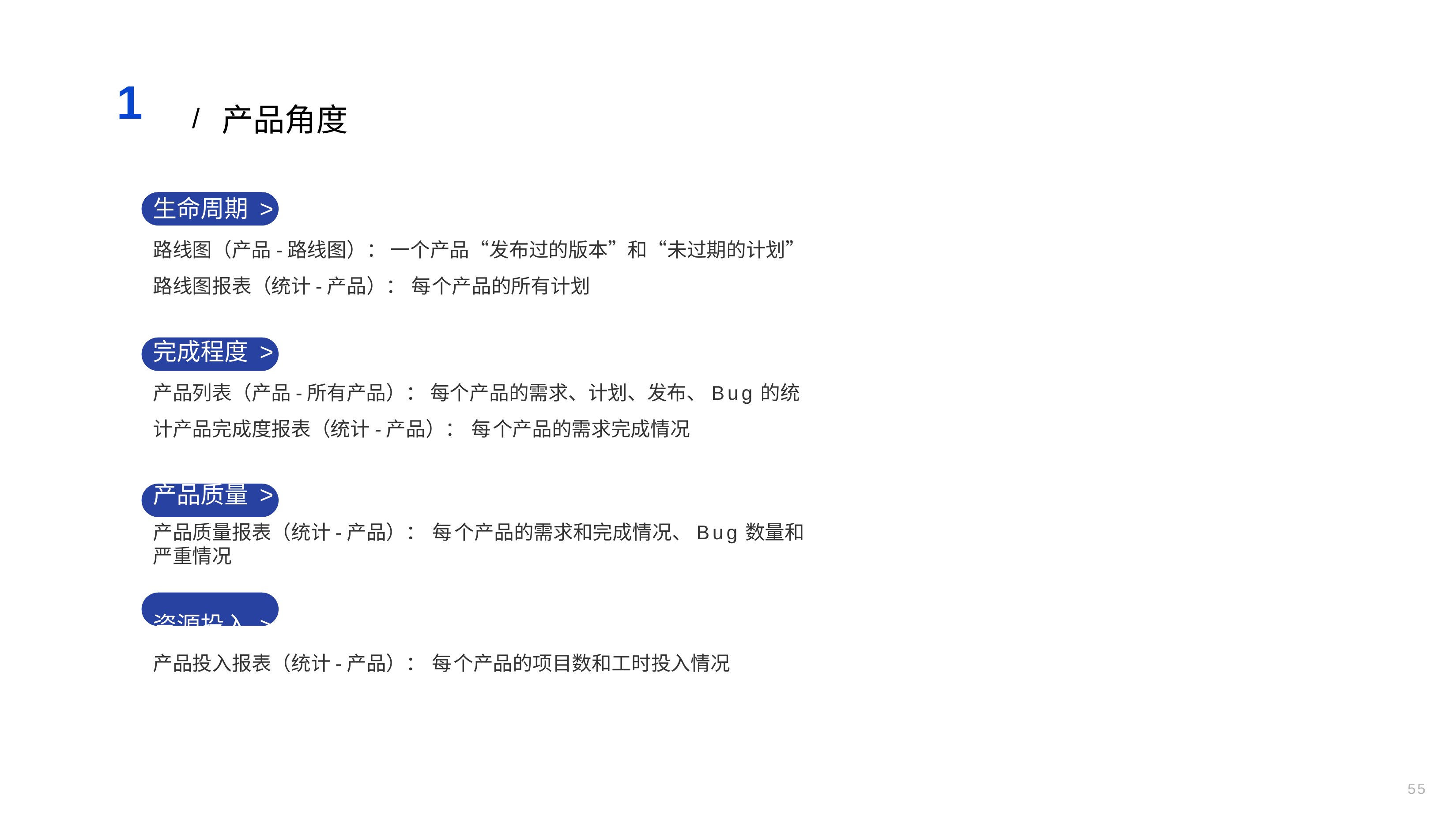

# 1
产品角度
/
生命周期 >
路线图（产品-路线图）： 一个产品“发布过的版本”和“未过期的计划”路线图报表（统计-产品）： 每个产品的所有计划

完成程度 >
产品列表（产品-所有产品）： 每个产品的需求、计划、发布、Bug的统计产品完成度报表（统计-产品）： 每个产品的需求完成情况

产品质量 >
产品质量报表（统计-产品）： 每个产品的需求和完成情况、Bug数量和严重情况

资源投入 >
产品投入报表（统计-产品）： 每个产品的项目数和工时投入情况

55